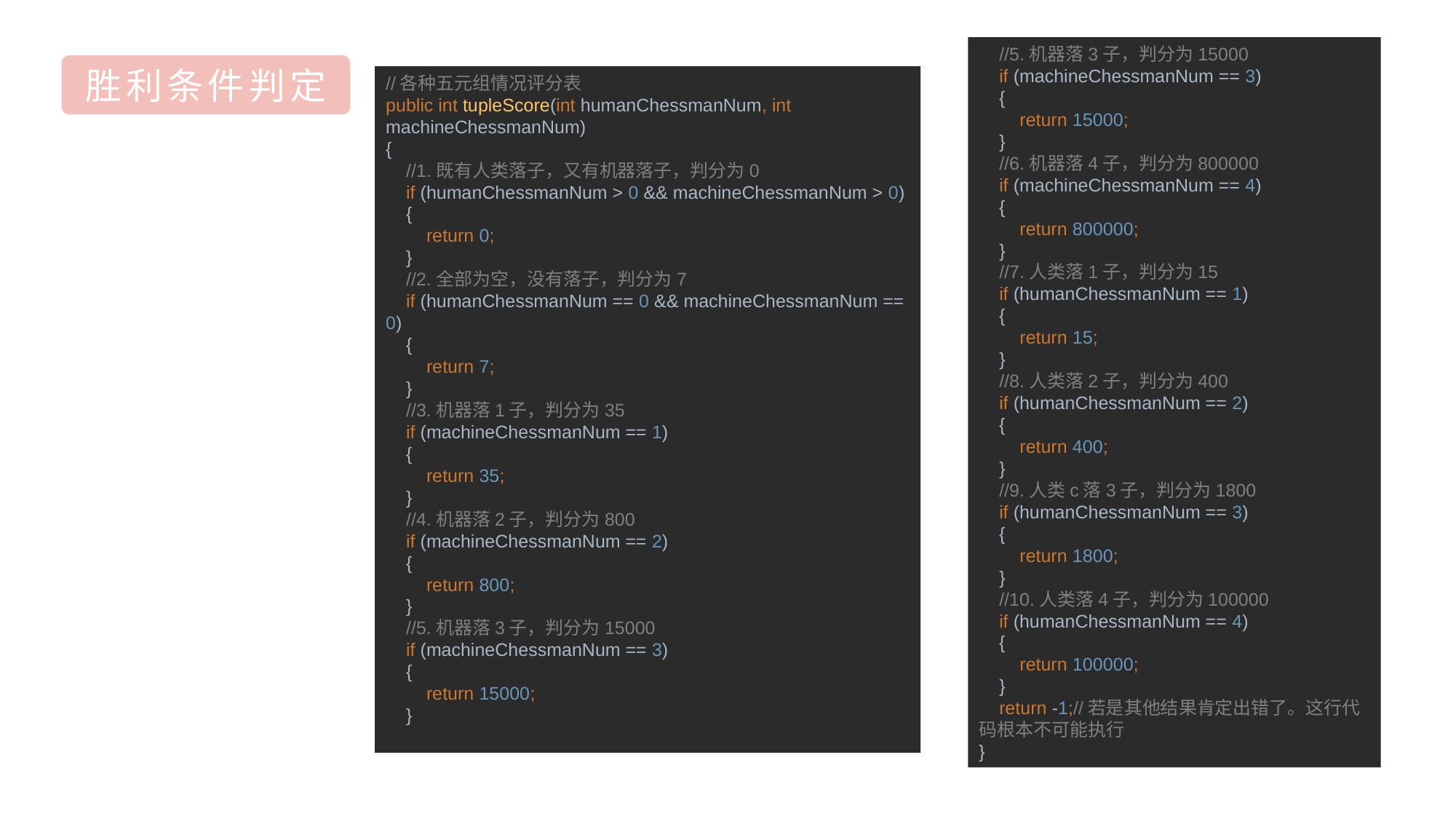

//5.机器落3子，判分为15000
    if (machineChessmanNum == 3)
    {
        return 15000;
    }
    //6.机器落4子，判分为800000
    if (machineChessmanNum == 4)
    {
        return 800000;
    }
    //7.人类落1子，判分为15
    if (humanChessmanNum == 1)
    {
        return 15;
    }
    //8.人类落2子，判分为400
    if (humanChessmanNum == 2)
    {
        return 400;
    }
    //9.人类c落3子，判分为1800
    if (humanChessmanNum == 3)
    {
        return 1800;
    }
    //10.人类落4子，判分为100000
    if (humanChessmanNum == 4)
    {
        return 100000;
    }
    return -1;//若是其他结果肯定出错了。这行代码根本不可能执行
}
胜利条件判定
//各种五元组情况评分表
public int tupleScore(int humanChessmanNum, int machineChessmanNum)
{
    //1.既有人类落子，又有机器落子，判分为0
    if (humanChessmanNum > 0 && machineChessmanNum > 0)
    {
        return 0;
    }
    //2.全部为空，没有落子，判分为7
    if (humanChessmanNum == 0 && machineChessmanNum == 0)
    {
        return 7;
    }
    //3.机器落1子，判分为35
    if (machineChessmanNum == 1)
    {
        return 35;
    }
    //4.机器落2子，判分为800
    if (machineChessmanNum == 2)
    {
        return 800;
    }
    //5.机器落3子，判分为15000
    if (machineChessmanNum == 3)
    {
        return 15000;
    }